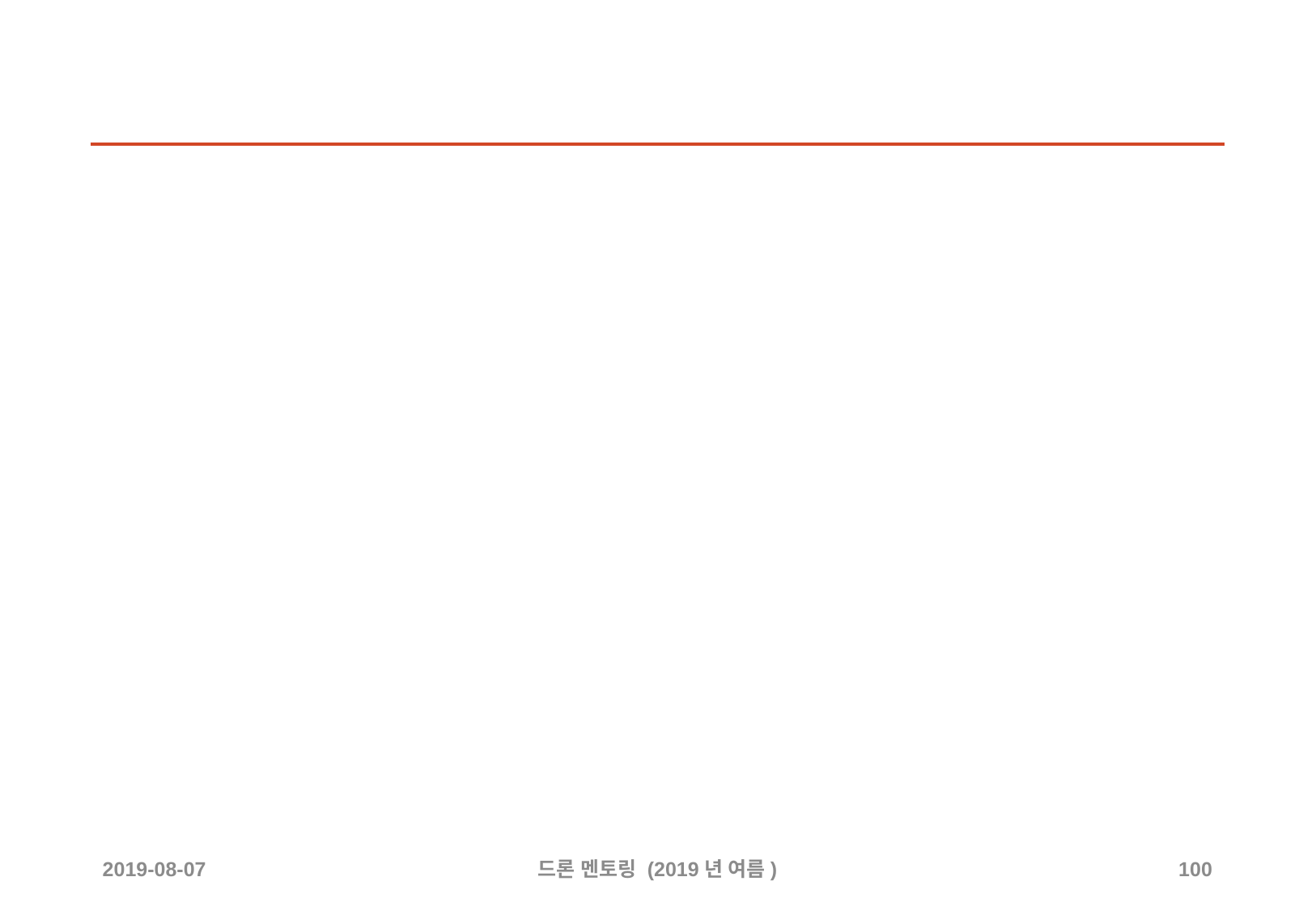

#

2019-08-07
드론 멘토링 (2019년 여름)
100